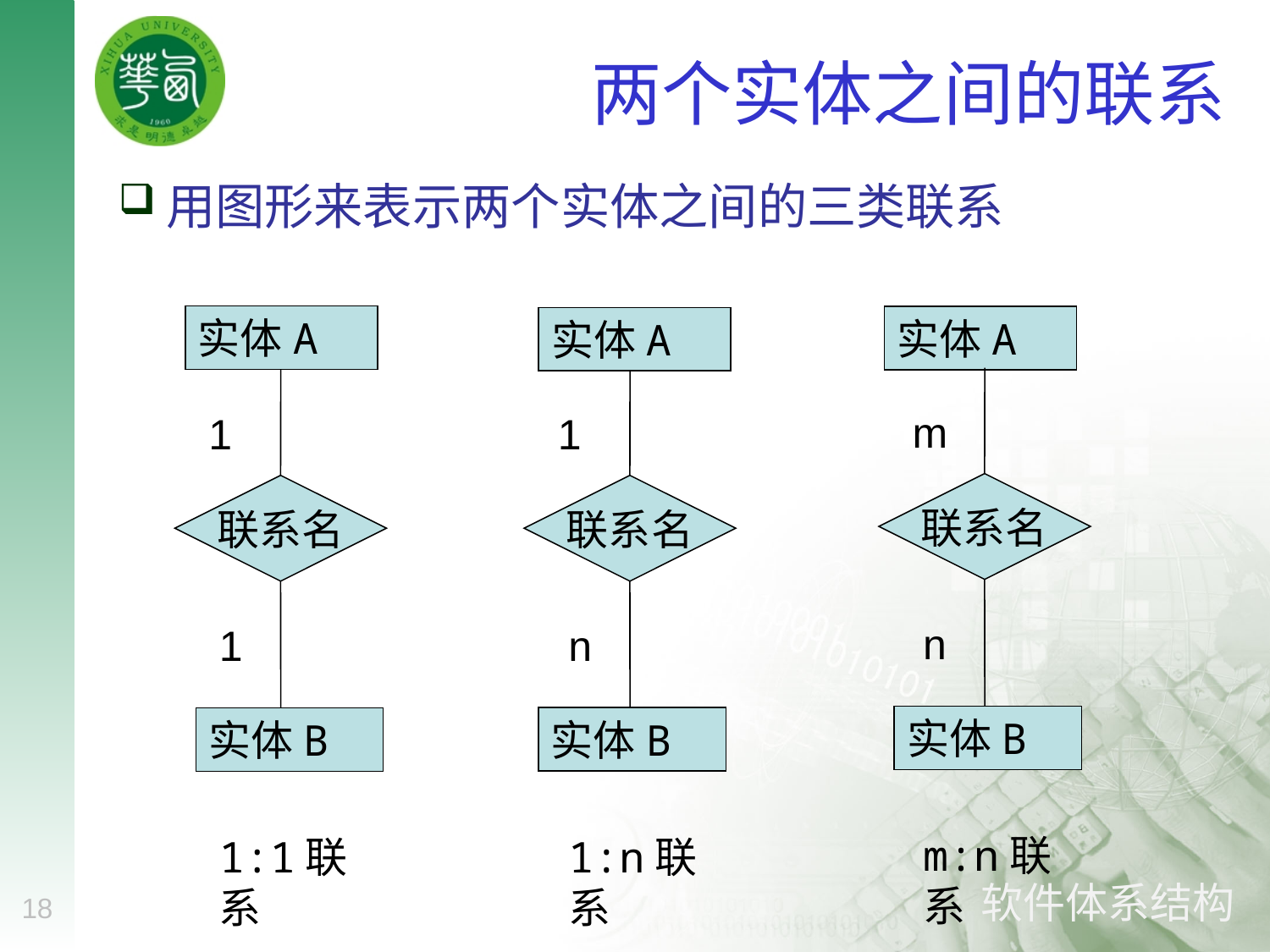

# 两个实体之间的联系
用图形来表示两个实体之间的三类联系
实体A

1
联系名

1
实体B
1:1联系
实体A
实体A

1
联系名

n
实体B
1:n联系

m
联系名

n
实体B
m:n联系
18